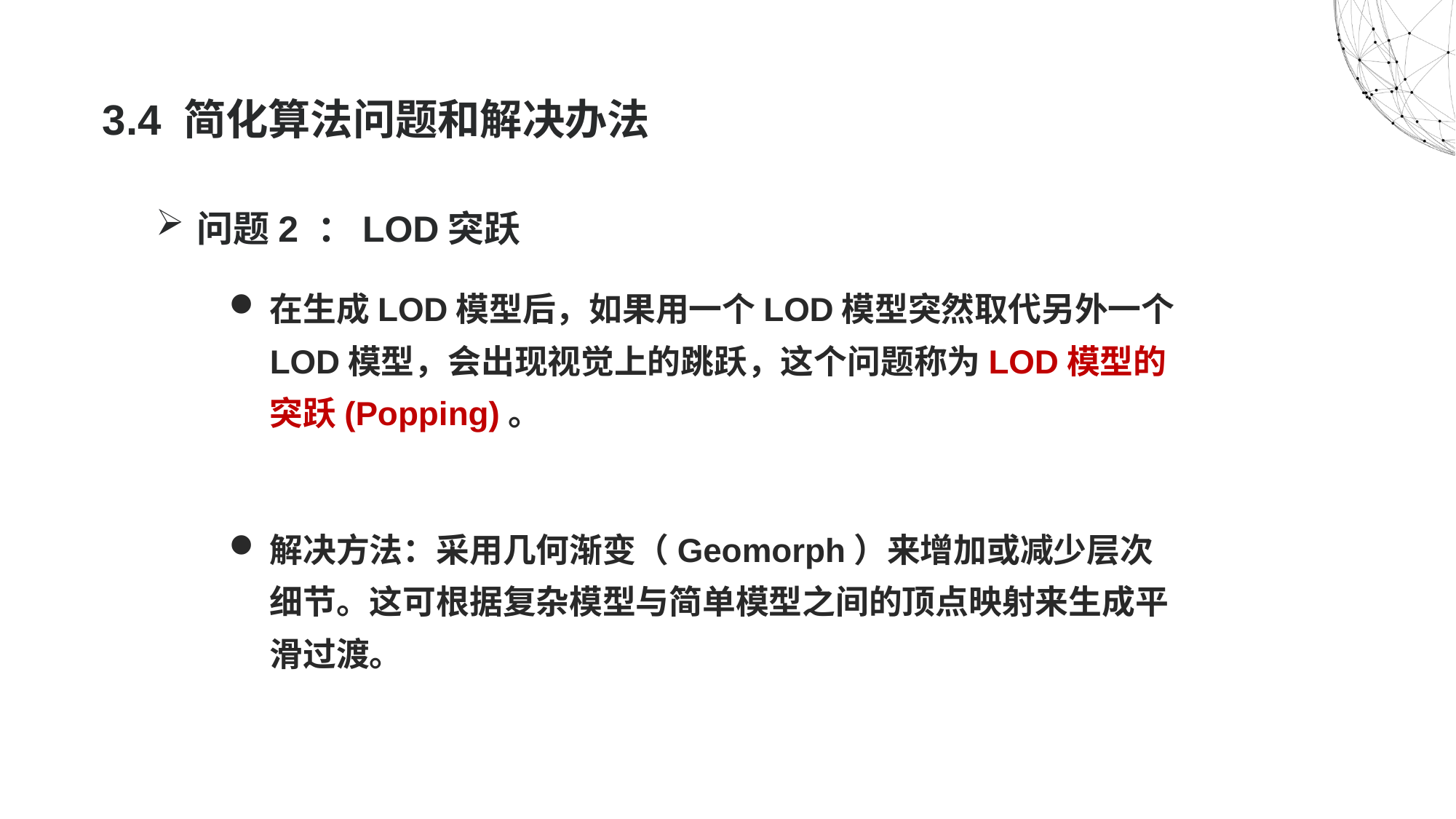

# 3.4 简化算法问题和解决办法
问题2 ：LOD突跃
在生成LOD模型后，如果用一个LOD模型突然取代另外一个LOD模型，会出现视觉上的跳跃，这个问题称为LOD模型的突跃(Popping)。

解决方法：采用几何渐变（Geomorph）来增加或减少层次细节。这可根据复杂模型与简单模型之间的顶点映射来生成平滑过渡。